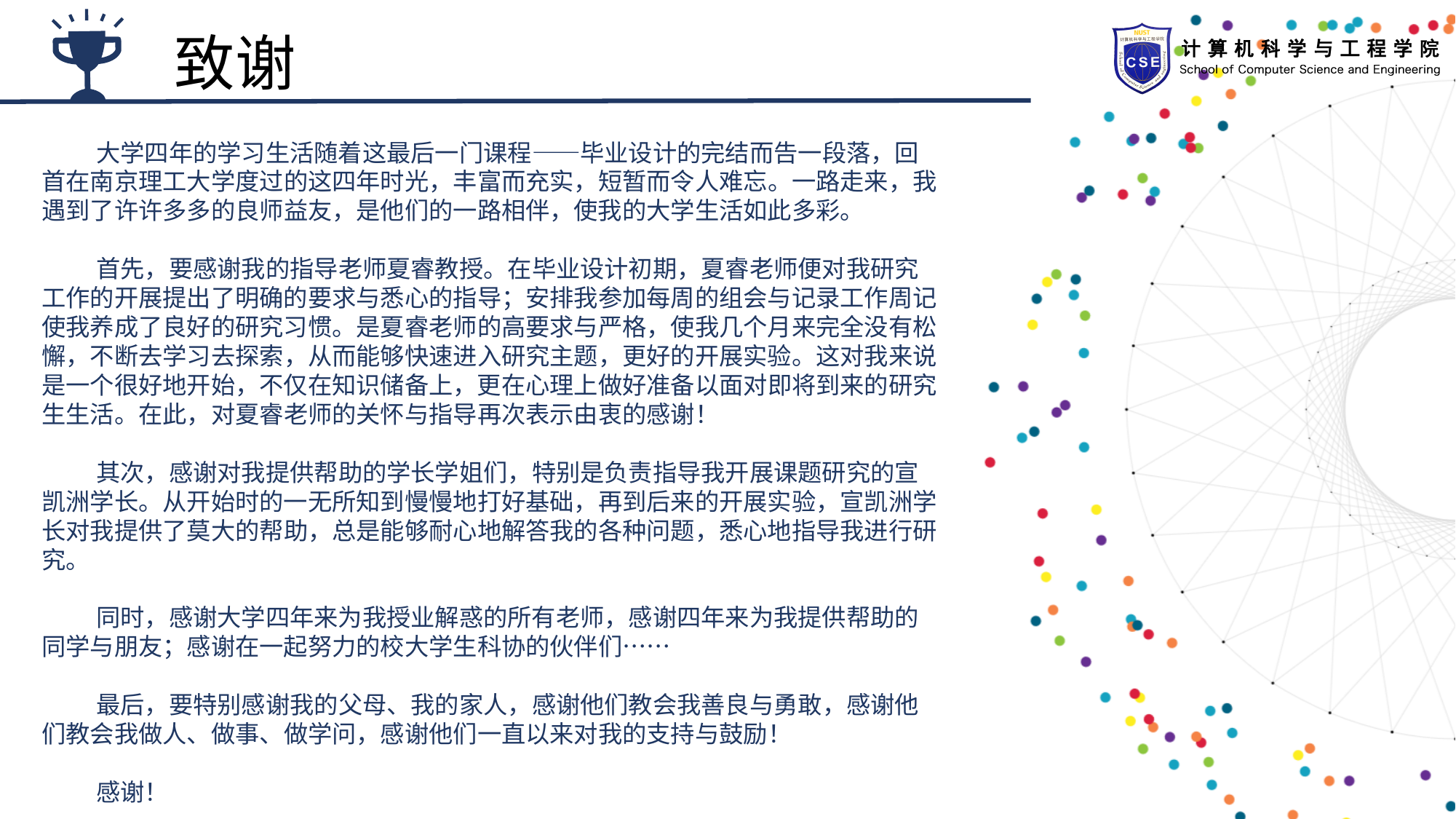

致谢
大学四年的学习生活随着这最后一门课程——毕业设计的完结而告一段落，回首在南京理工大学度过的这四年时光，丰富而充实，短暂而令人难忘。一路走来，我遇到了许许多多的良师益友，是他们的一路相伴，使我的大学生活如此多彩。

首先，要感谢我的指导老师夏睿教授。在毕业设计初期，夏睿老师便对我研究工作的开展提出了明确的要求与悉心的指导；安排我参加每周的组会与记录工作周记使我养成了良好的研究习惯。是夏睿老师的高要求与严格，使我几个月来完全没有松懈，不断去学习去探索，从而能够快速进入研究主题，更好的开展实验。这对我来说是一个很好地开始，不仅在知识储备上，更在心理上做好准备以面对即将到来的研究生生活。在此，对夏睿老师的关怀与指导再次表示由衷的感谢！

其次，感谢对我提供帮助的学长学姐们，特别是负责指导我开展课题研究的宣凯洲学长。从开始时的一无所知到慢慢地打好基础，再到后来的开展实验，宣凯洲学长对我提供了莫大的帮助，总是能够耐心地解答我的各种问题，悉心地指导我进行研究。

同时，感谢大学四年来为我授业解惑的所有老师，感谢四年来为我提供帮助的同学与朋友；感谢在一起努力的校大学生科协的伙伴们……

最后，要特别感谢我的父母、我的家人，感谢他们教会我善良与勇敢，感谢他们教会我做人、做事、做学问，感谢他们一直以来对我的支持与鼓励！

感谢！